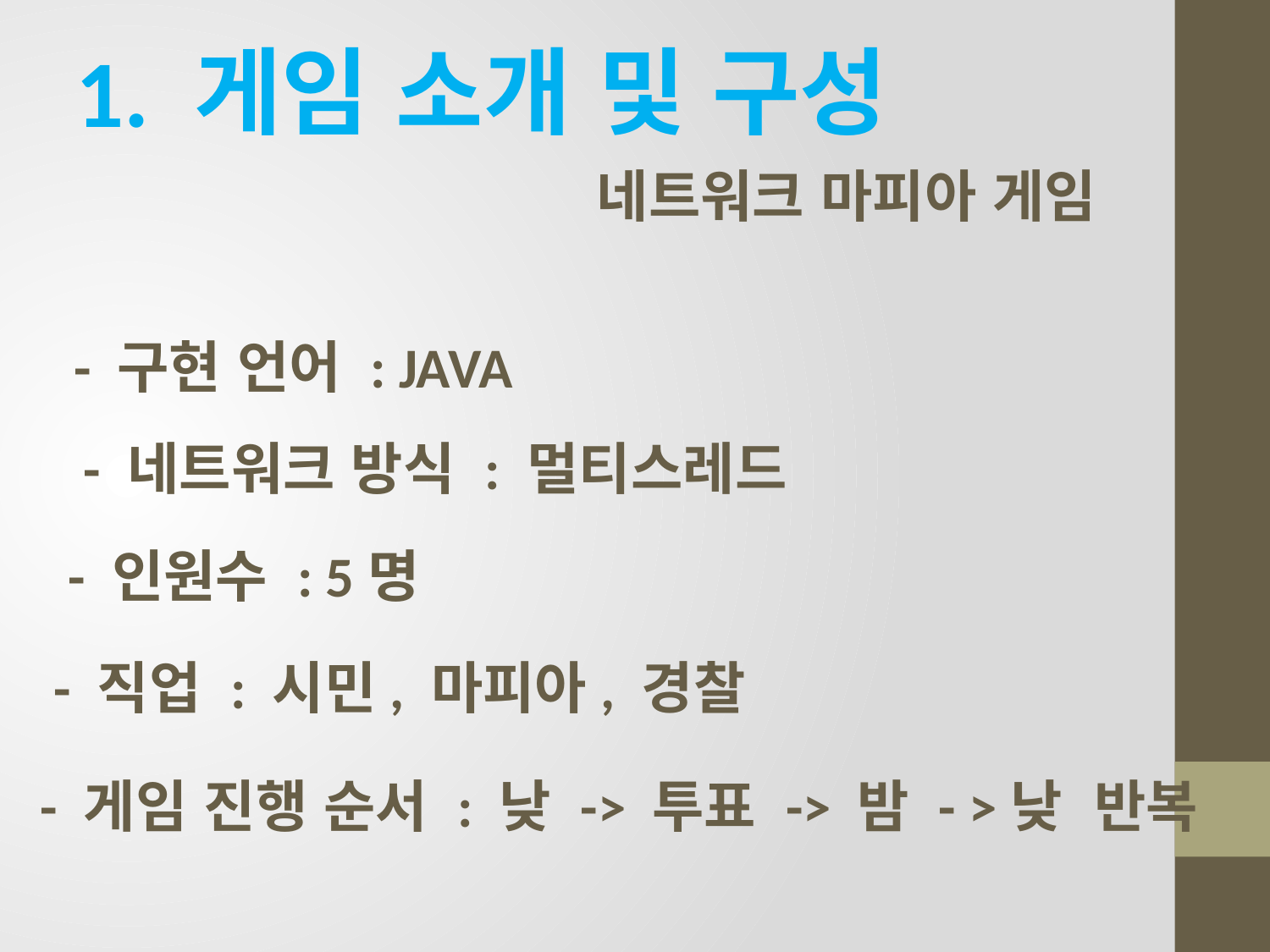

1. 게임 소개 및 구성
네트워크 마피아 게임
 - 구현 언어 : JAVA
 - 네트워크 방식 : 멀티스레드
 - 인원수 : 5명
 - 직업 : 시민, 마피아, 경찰
 - 게임 진행 순서 : 낮 -> 투표 -> 밤 - >낮  반복